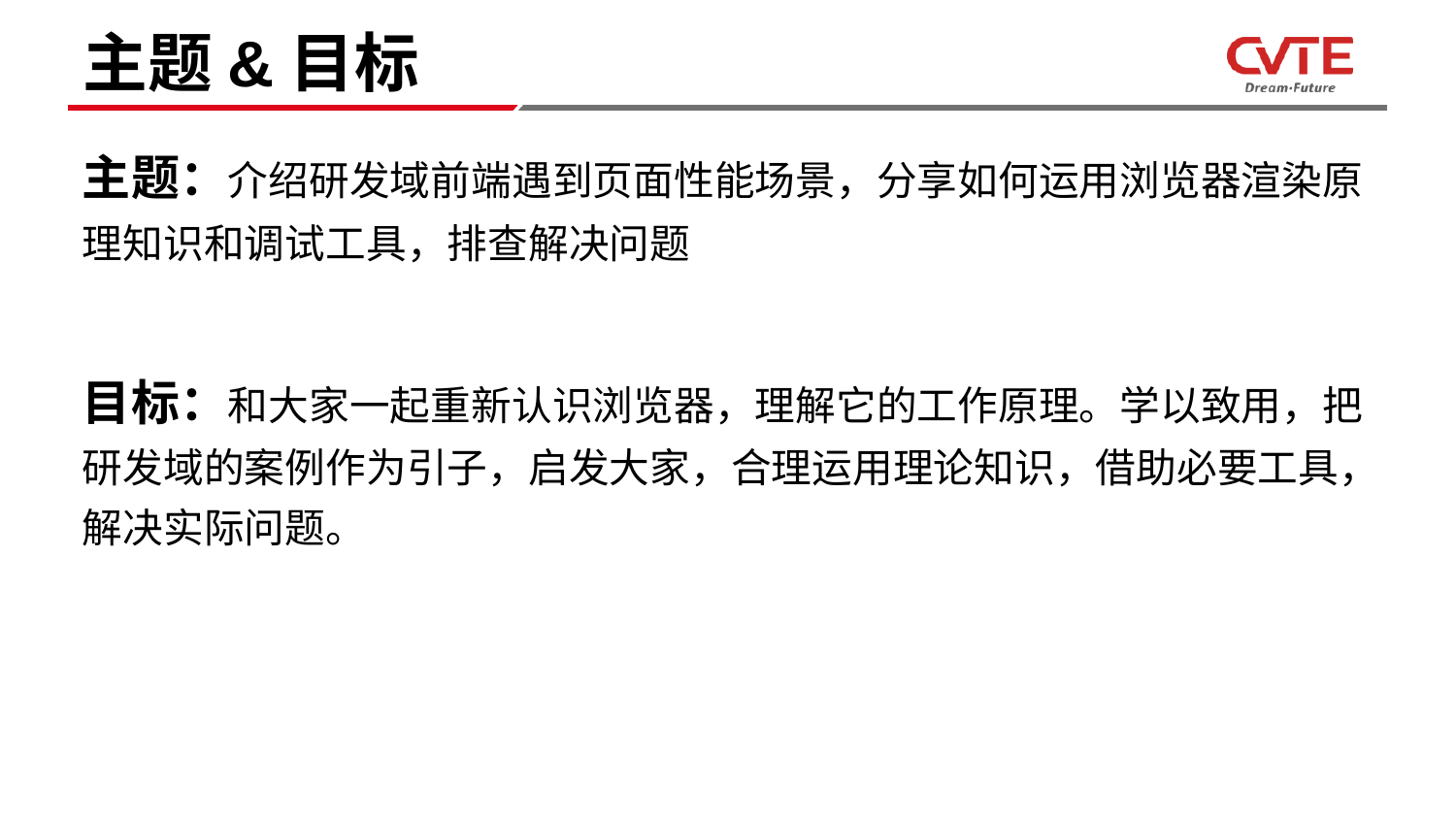

# 主题&目标
主题：介绍研发域前端遇到页面性能场景，分享如何运用浏览器渲染原理知识和调试工具，排查解决问题

目标：和大家一起重新认识浏览器，理解它的工作原理。学以致用，把研发域的案例作为引子，启发大家，合理运用理论知识，借助必要工具，解决实际问题。